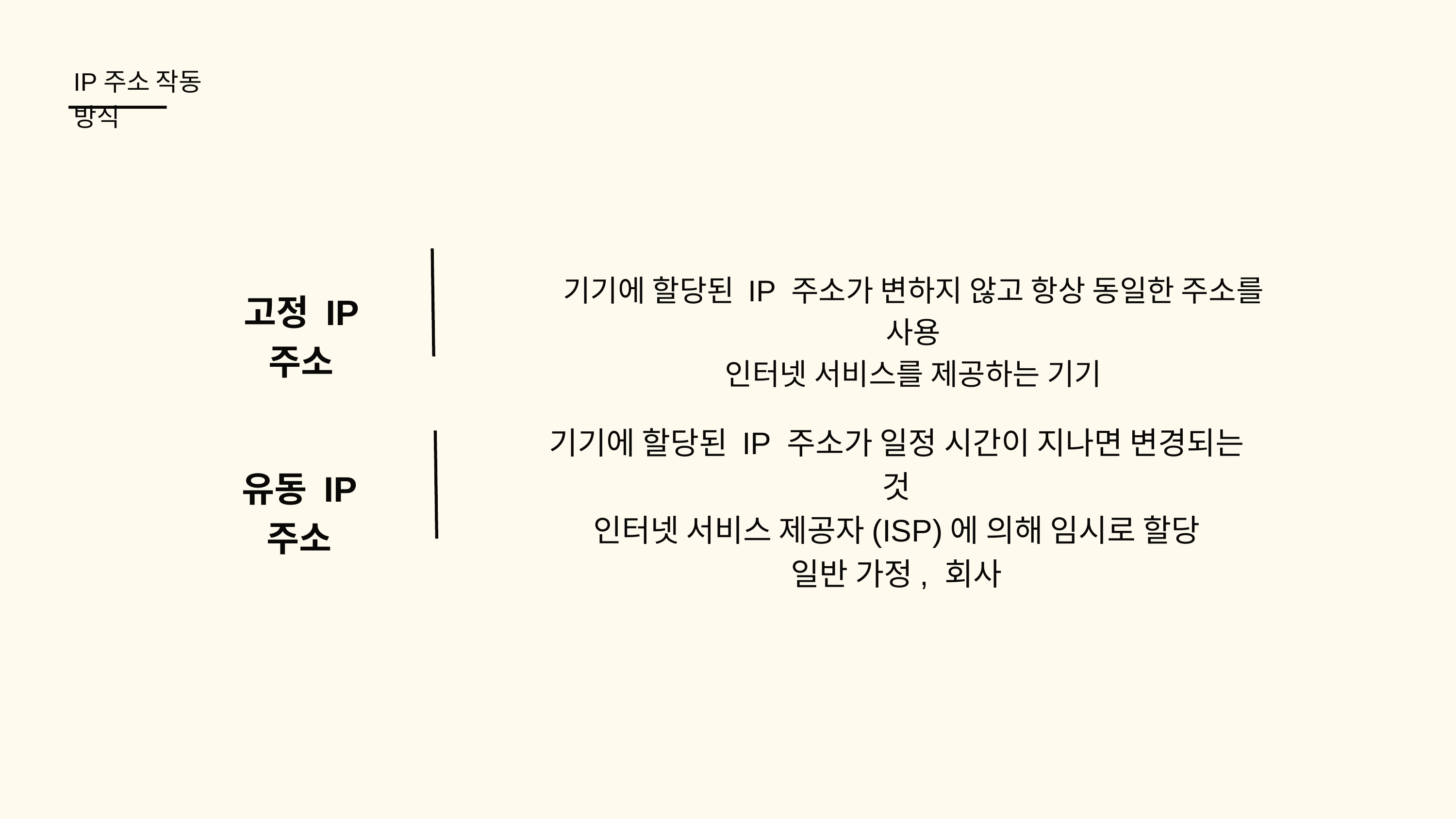

IP주소 작동 방식

기기에 할당된 IP 주소가 변하지 않고 항상 동일한 주소를 사용
인터넷 서비스를 제공하는 기기
고정 IP 주소
기기에 할당된 IP 주소가 일정 시간이 지나면 변경되는 것
인터넷 서비스 제공자(ISP)에 의해 임시로 할당
일반 가정, 회사

유동 IP 주소